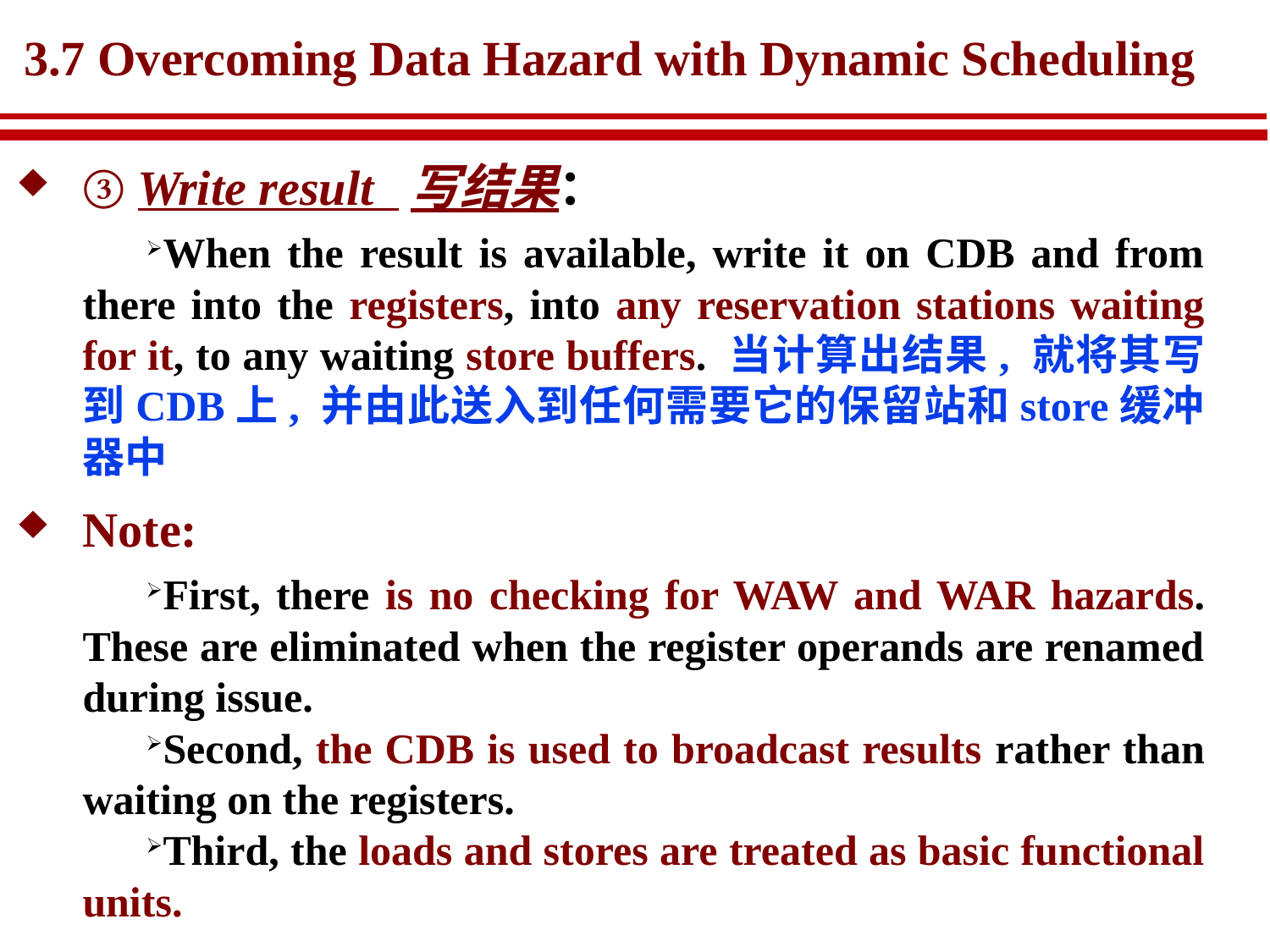

# 3.7 Overcoming Data Hazard with Dynamic Scheduling
③ Write result  写结果：
When the result is available, write it on CDB and from there into the registers, into any reservation stations waiting for it, to any waiting store buffers. 当计算出结果, 就将其写到CDB上, 并由此送入到任何需要它的保留站和store缓冲器中
Note:
First, there is no checking for WAW and WAR hazards. These are eliminated when the register operands are renamed during issue.
Second, the CDB is used to broadcast results rather than waiting on the registers.
Third, the loads and stores are treated as basic functional units.